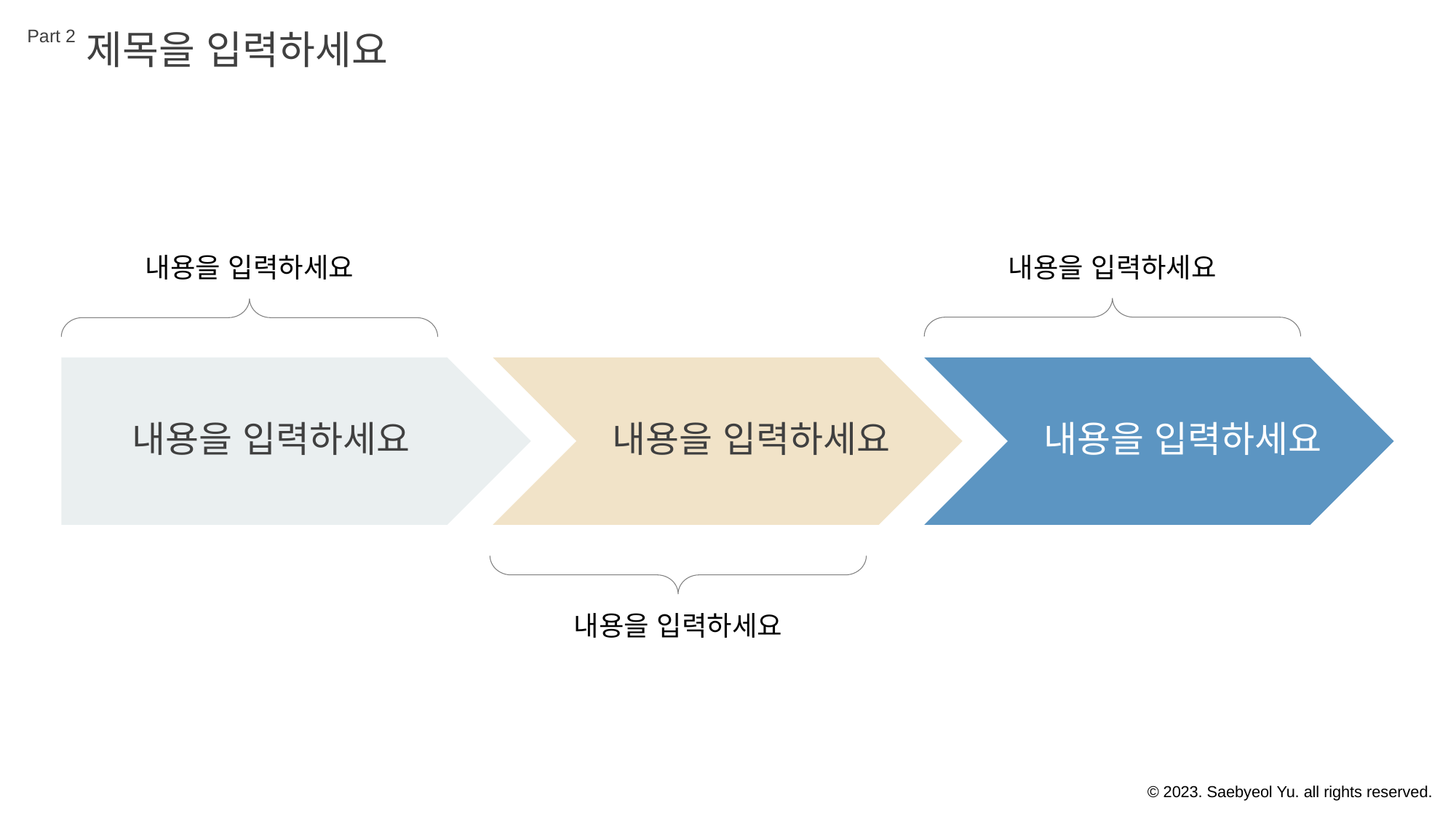

Part 2
제목을 입력하세요

내용을 입력하세요
내용을 입력하세요

내용을 입력하세요
내용을 입력하세요
내용을 입력하세요
내용을 입력하세요